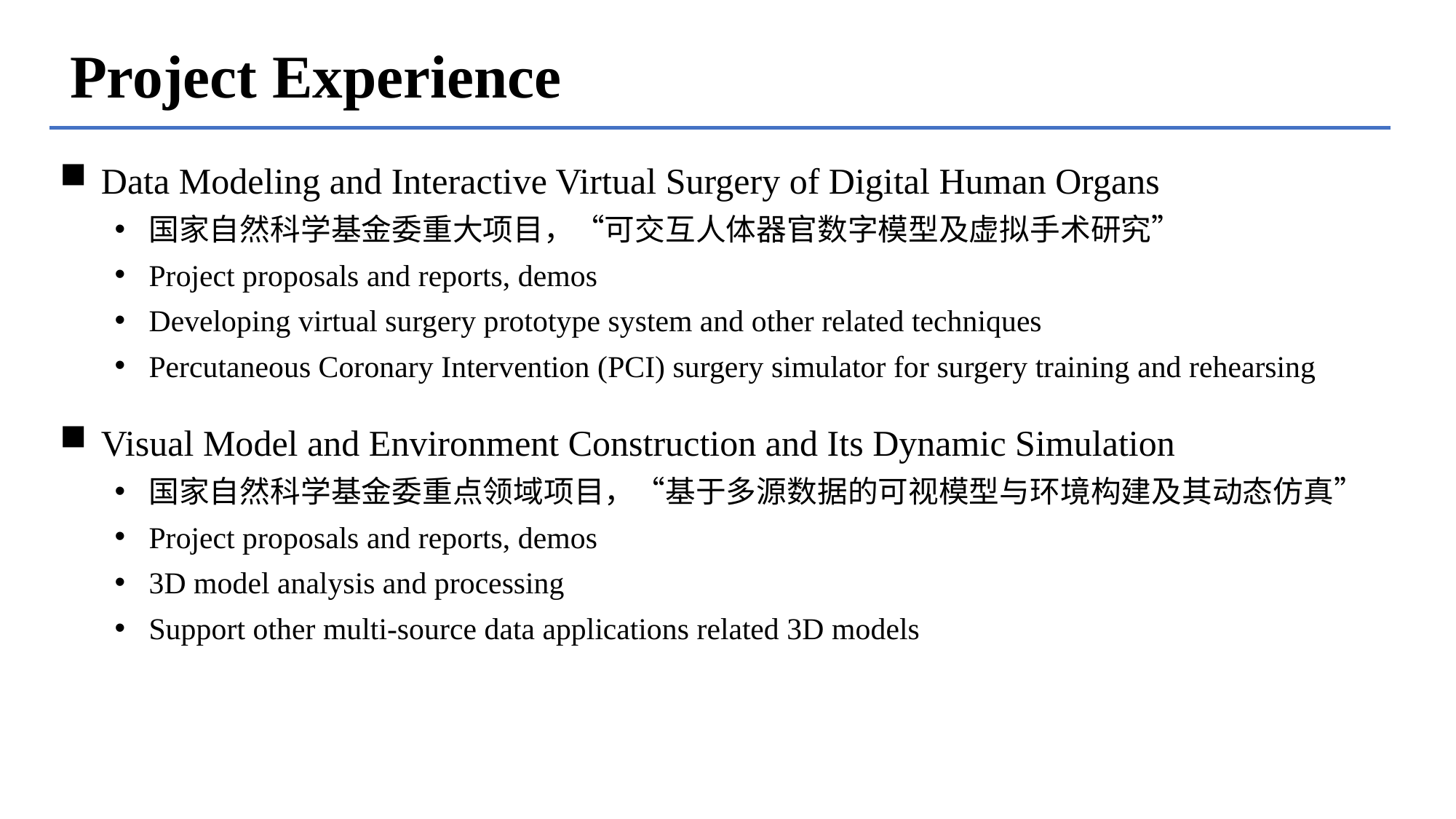

# Project Experience
Data Modeling and Interactive Virtual Surgery of Digital Human Organs
国家自然科学基金委重大项目，“可交互人体器官数字模型及虚拟手术研究”
Project proposals and reports, demos
Developing virtual surgery prototype system and other related techniques
Percutaneous Coronary Intervention (PCI) surgery simulator for surgery training and rehearsing
Visual Model and Environment Construction and Its Dynamic Simulation
国家自然科学基金委重点领域项目，“基于多源数据的可视模型与环境构建及其动态仿真”
Project proposals and reports, demos
3D model analysis and processing
Support other multi-source data applications related 3D models